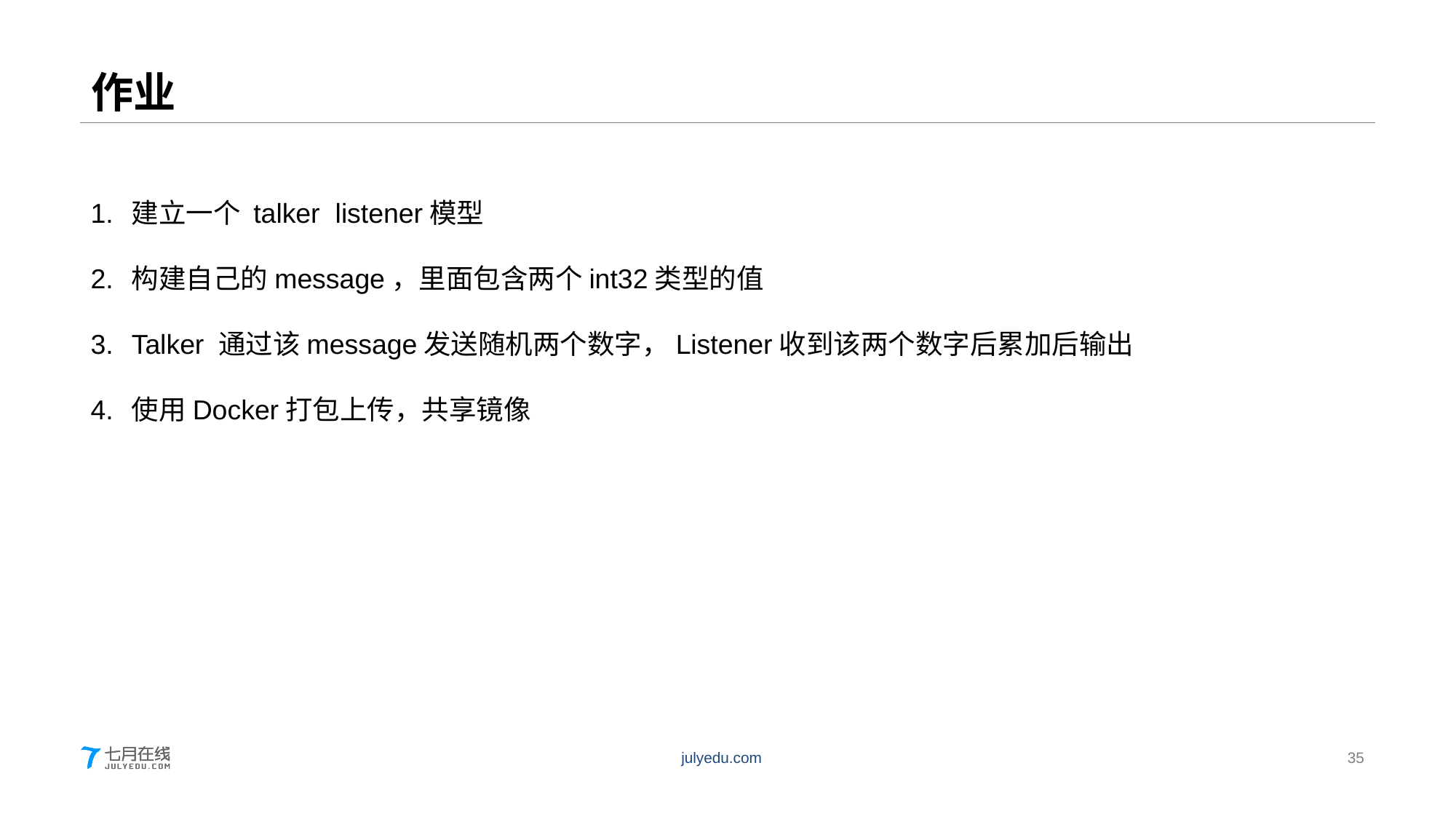

# 作业
建立一个 talker  listener模型

构建自己的message，里面包含两个int32类型的值

Talker 通过该message发送随机两个数字，Listener收到该两个数字后累加后输出

使用Docker打包上传，共享镜像

35